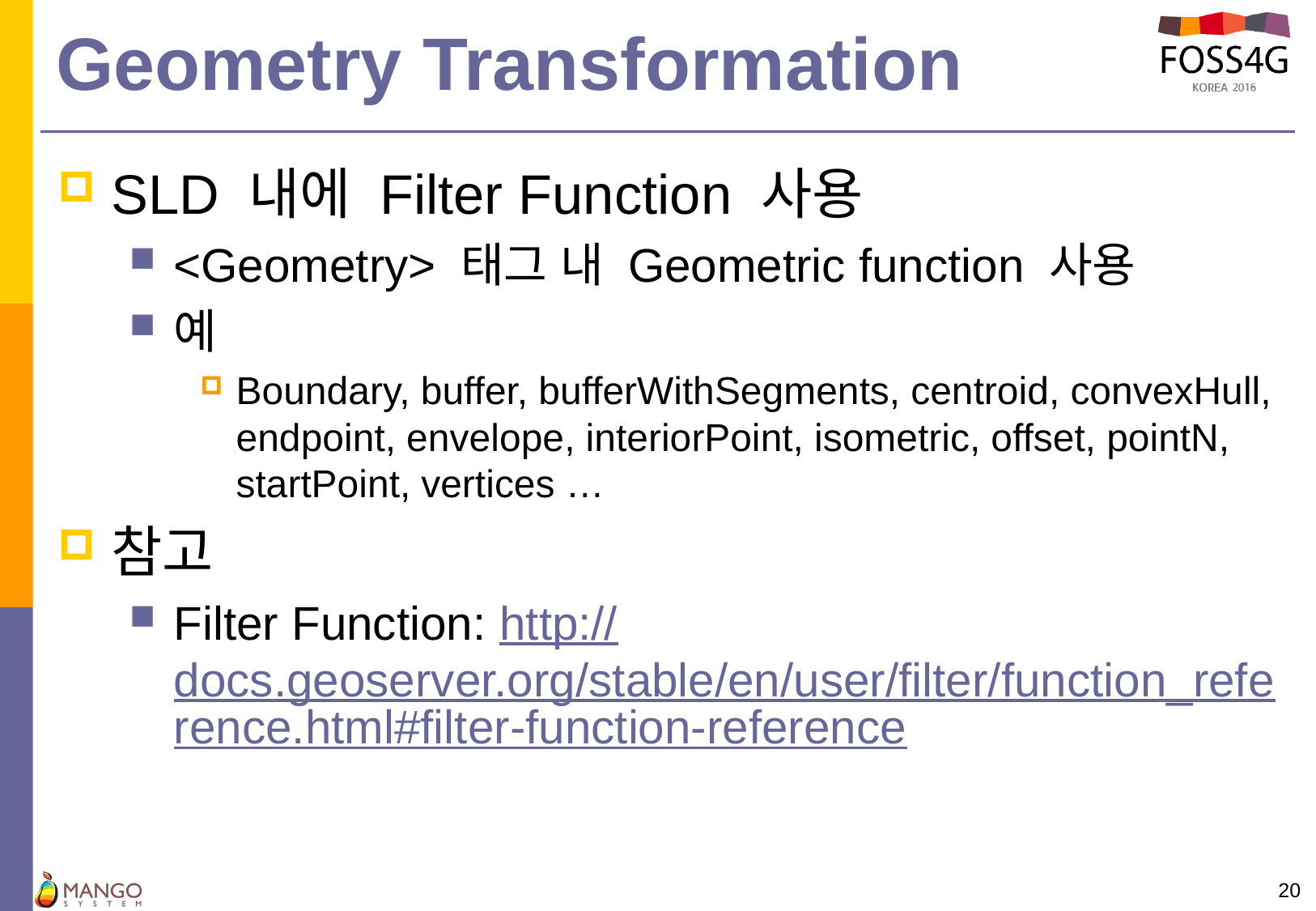

# Geometry Transformation
SLD 내에 Filter Function 사용
<Geometry> 태그 내 Geometric function 사용
예
Boundary, buffer, bufferWithSegments, centroid, convexHull, endpoint, envelope, interiorPoint, isometric, offset, pointN, startPoint, vertices …
참고
Filter Function: http://docs.geoserver.org/stable/en/user/filter/function_reference.html#filter-function-reference
20